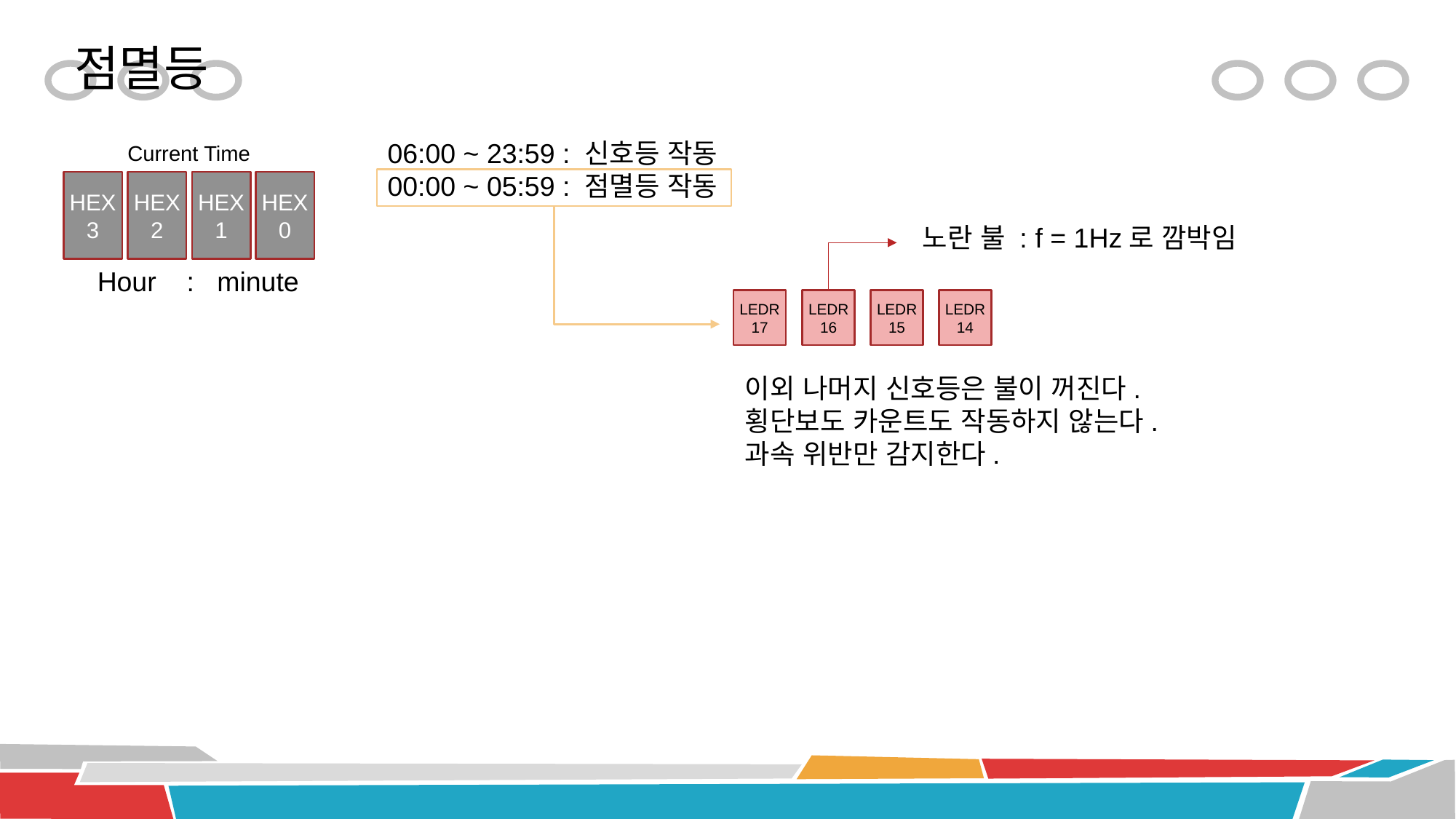

점멸등
06:00 ~ 23:59 : 신호등 작동
00:00 ~ 05:59 : 점멸등 작동
Current Time

HEX3
HEX2
HEX1
HEX0
노란 불 : f = 1Hz로 깜박임
   Hour    :   minute
LEDR
17
LEDR
16
LEDR
15
LEDR
14
이외 나머지 신호등은 불이 꺼진다.
횡단보도 카운트도 작동하지 않는다.
과속 위반만 감지한다.